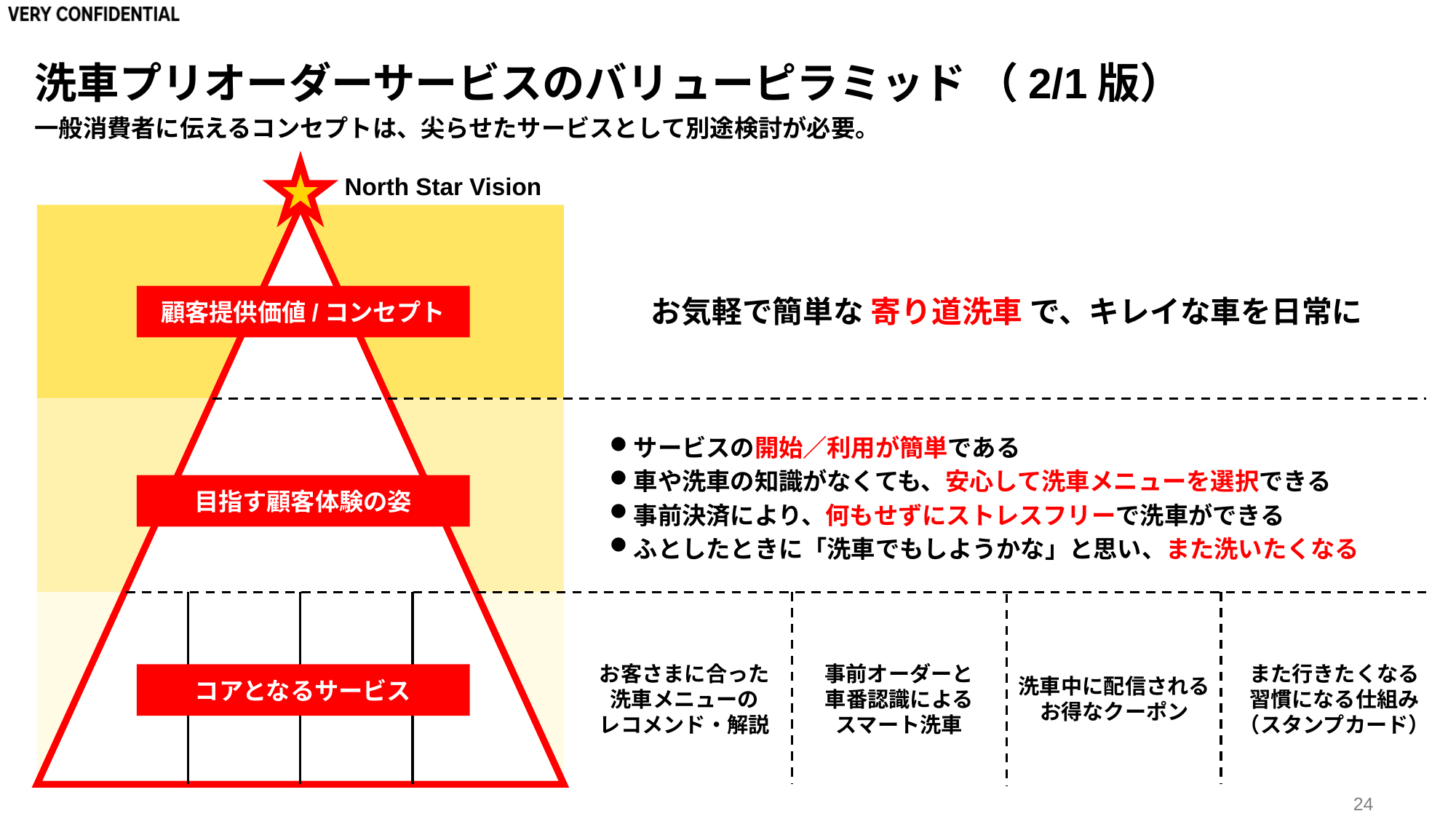

# 洗車プリオーダーサービスのバリューピラミッド （2/1版）
一般消費者に伝えるコンセプトは、尖らせたサービスとして別途検討が必要。

North Star Vision

お気軽で簡単な 寄り道洗車 で、キレイな車を日常に
顧客提供価値/コンセプト

サービスの開始／利用が簡単である
車や洗車の知識がなくても、安心して洗車メニューを選択できる
事前決済により、何もせずにストレスフリーで洗車ができる
ふとしたときに「洗車でもしようかな」と思い、また洗いたくなる
目指す顧客体験の姿

お客さまに合った洗車メニューの
レコメンド・解説
事前オーダーと
車番認識による
スマート洗車
洗車中に配信されるお得なクーポン
また行きたくなる
習慣になる仕組み
（スタンプカード）
コアとなるサービス